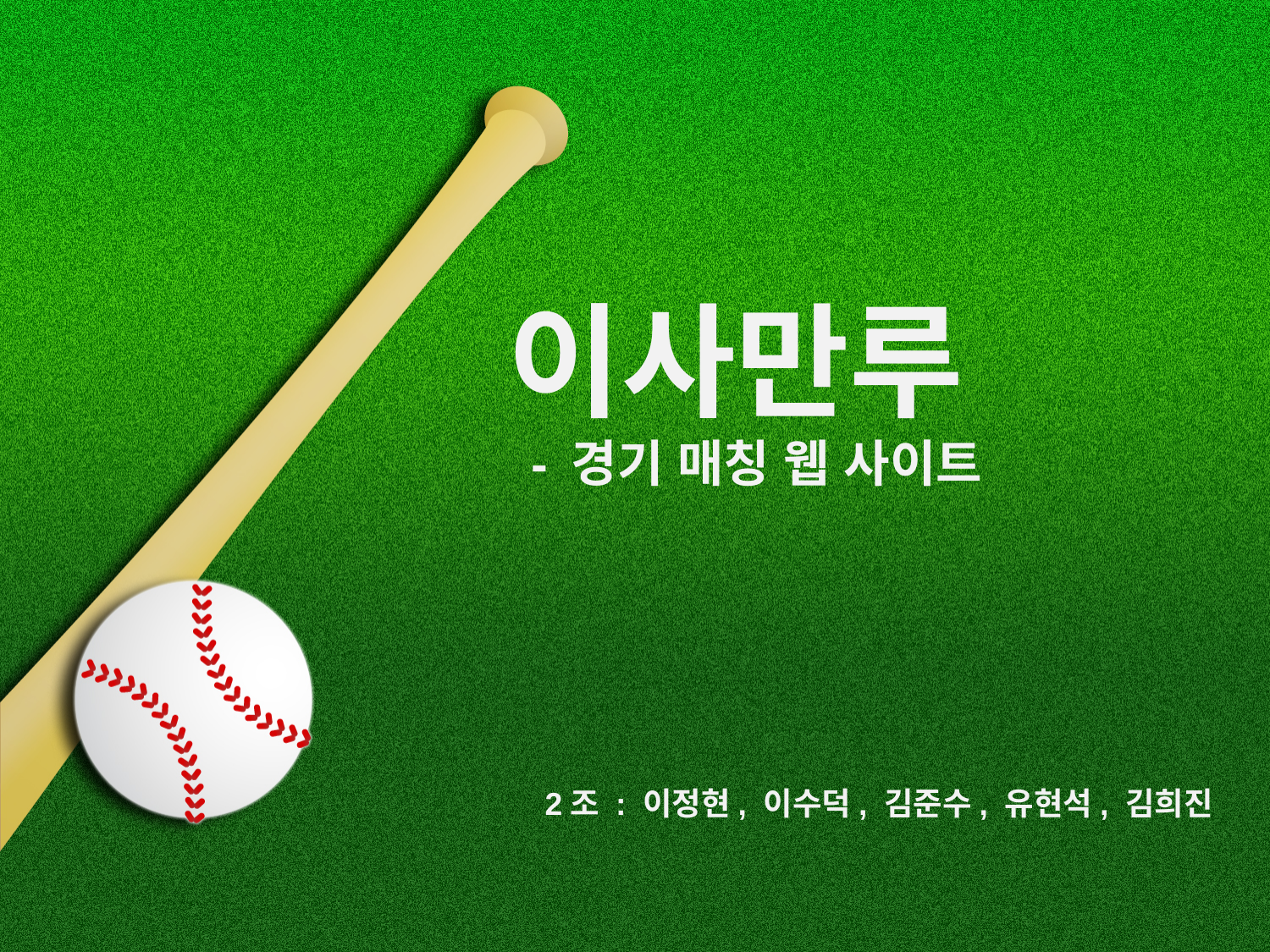

# 이사만루 - 경기 매칭 웹 사이트
 2조 : 이정현, 이수덕, 김준수, 유현석, 김희진